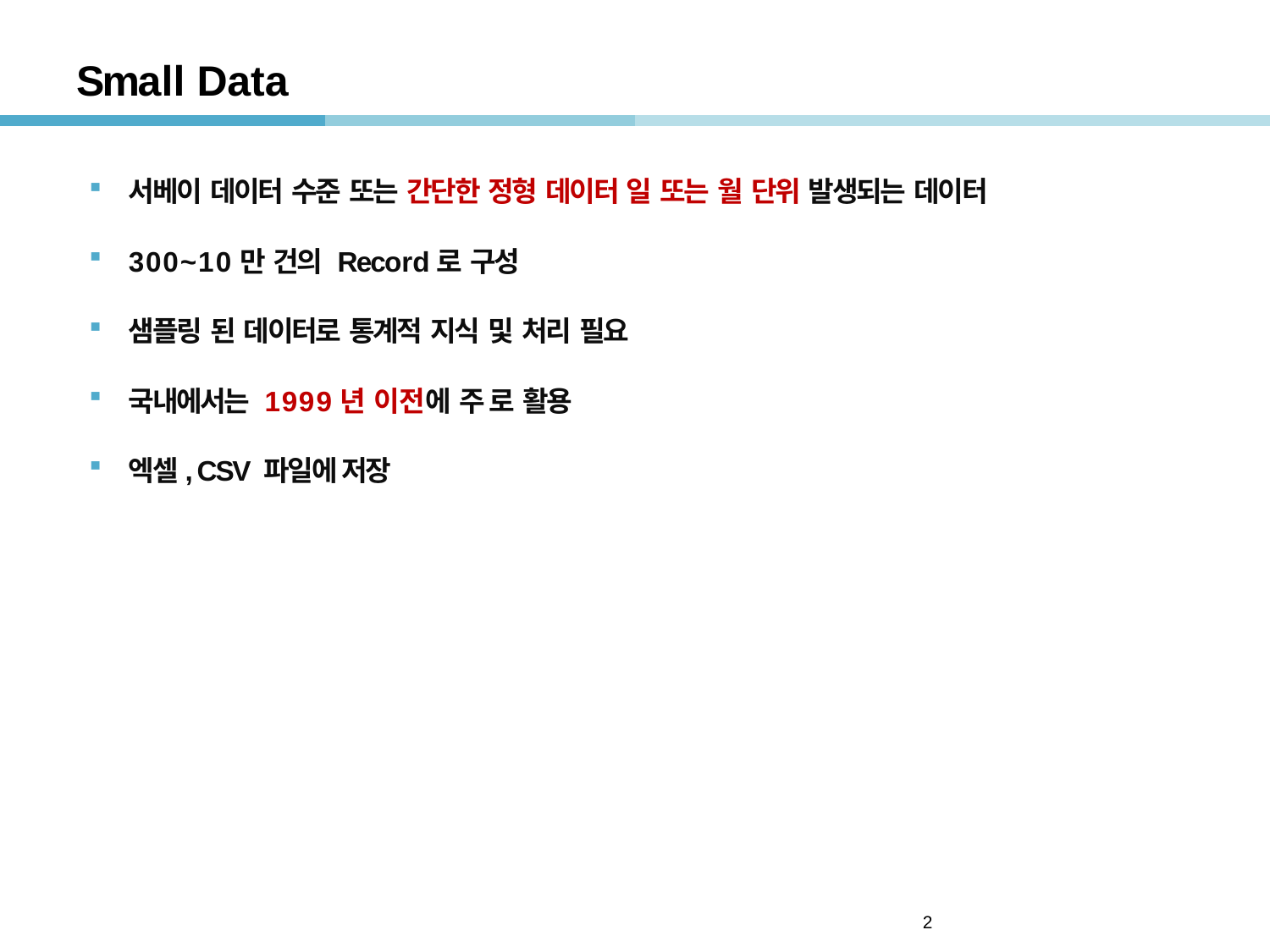

# Small Data
서베이 데이터 수준 또는 간단한 정형 데이터 일 또는 월 단위 발생되는 데이터
300~10만 건의 Record로 구성
샘플링 된 데이터로 통계적 지식 및 처리 필요
국내에서는 1999년 이전에 주 로 활용
엑셀, CSV 파일에 저장

2